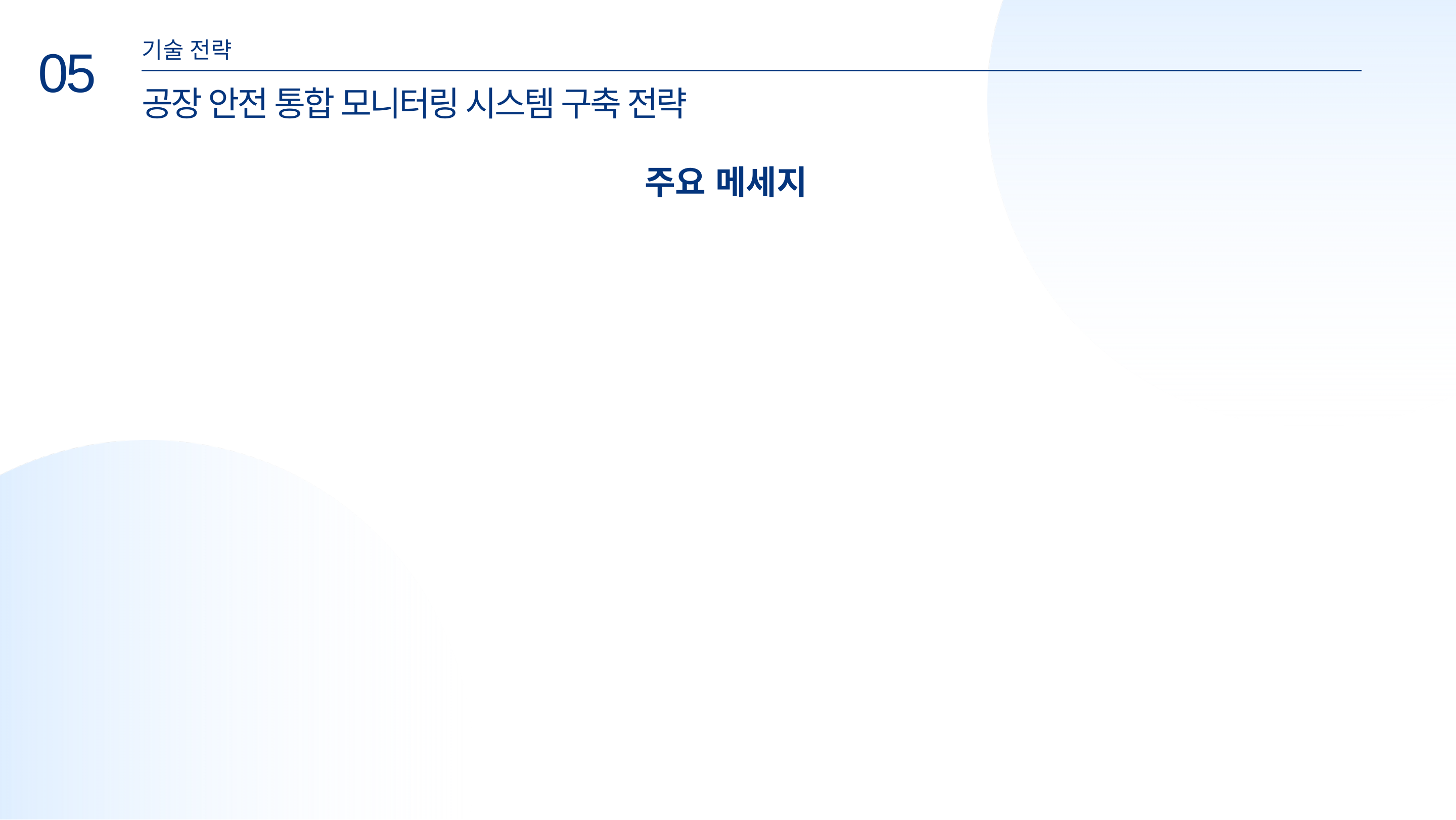

기술 전략
05
공장 안전 통합 모니터링 시스템 구축 전략
주요 메세지